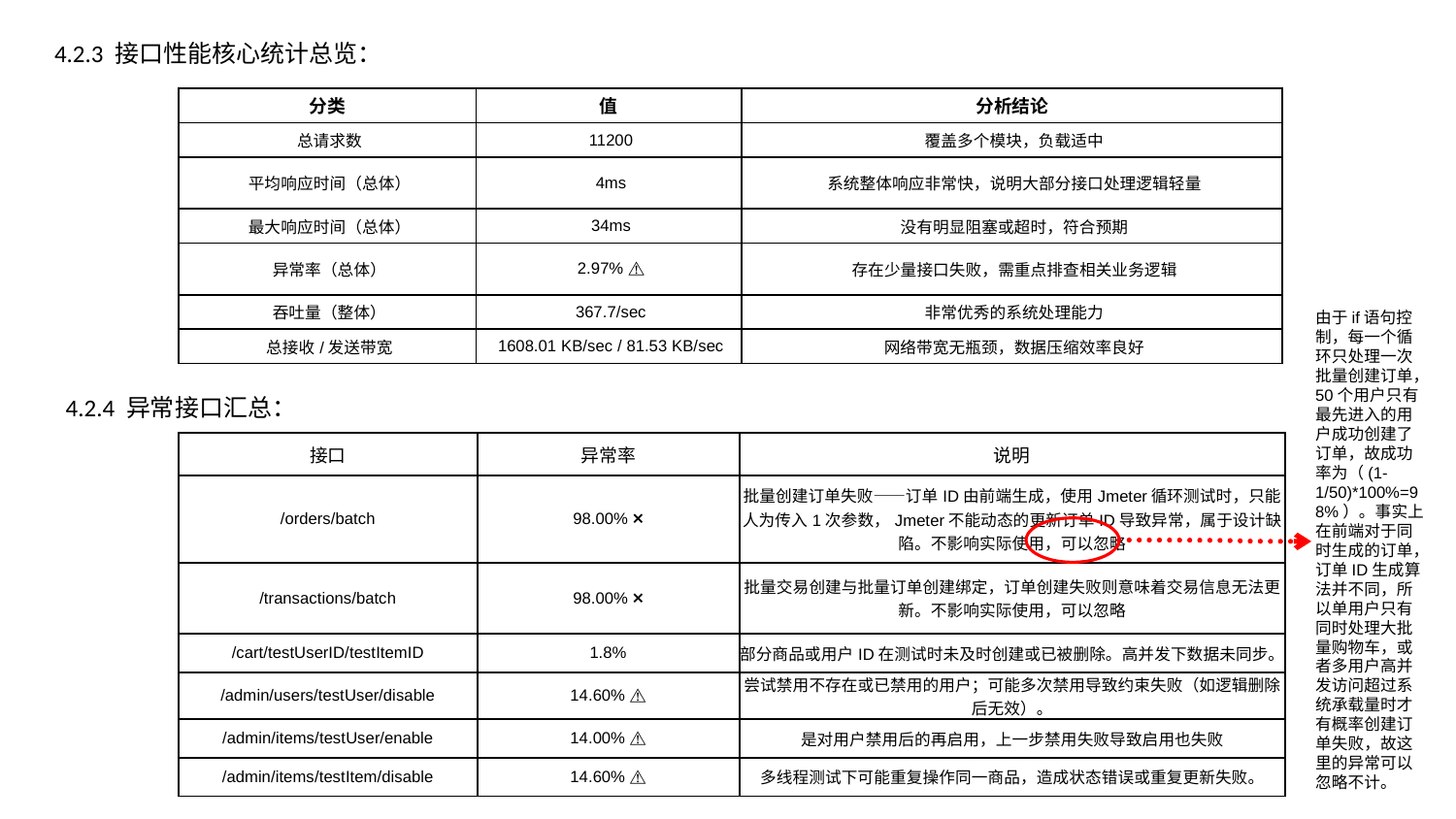

4.2.3 接口性能核心统计总览：
| 分类 | 值 | 分析结论 |
| --- | --- | --- |
| 总请求数 | 11200 | 覆盖多个模块，负载适中 |
| 平均响应时间（总体） | 4ms | 系统整体响应非常快，说明大部分接口处理逻辑轻量 |
| 最大响应时间（总体） | 34ms | 没有明显阻塞或超时，符合预期 |
| 异常率（总体） | 2.97% ⚠️ | 存在少量接口失败，需重点排查相关业务逻辑 |
| 吞吐量（整体） | 367.7/sec | 非常优秀的系统处理能力 |
| 总接收/发送带宽 | 1608.01 KB/sec / 81.53 KB/sec | 网络带宽无瓶颈，数据压缩效率良好 |
由于if语句控制，每一个循环只处理一次批量创建订单，50个用户只有最先进入的用户成功创建了订单，故成功率为（(1-1/50)*100%=98%）。事实上在前端对于同时生成的订单，订单ID生成算法并不同，所以单用户只有同时处理大批量购物车，或者多用户高并发访问超过系统承载量时才有概率创建订单失败，故这里的异常可以忽略不计。
4.2.4 异常接口汇总：
| 接口 | 异常率 | 说明 |
| --- | --- | --- |
| /orders/batch | 98.00% ❌ | 批量创建订单失败——订单ID由前端生成，使用Jmeter循环测试时，只能人为传入1次参数，Jmeter不能动态的更新订单ID导致异常，属于设计缺陷。不影响实际使用，可以忽略 |
| /transactions/batch | 98.00% ❌ | 批量交易创建与批量订单创建绑定，订单创建失败则意味着交易信息无法更新。不影响实际使用，可以忽略 |
| /cart/testUserID/testItemID | 1.8% | 部分商品或用户ID在测试时未及时创建或已被删除。高并发下数据未同步。 |
| /admin/users/testUser/disable | 14.60% ⚠️ | 尝试禁用不存在或已禁用的用户；可能多次禁用导致约束失败（如逻辑删除后无效）。 |
| /admin/items/testUser/enable | 14.00% ⚠️ | 是对用户禁用后的再启用，上一步禁用失败导致启用也失败 |
| /admin/items/testItem/disable | 14.60% ⚠️ | 多线程测试下可能重复操作同一商品，造成状态错误或重复更新失败。 |